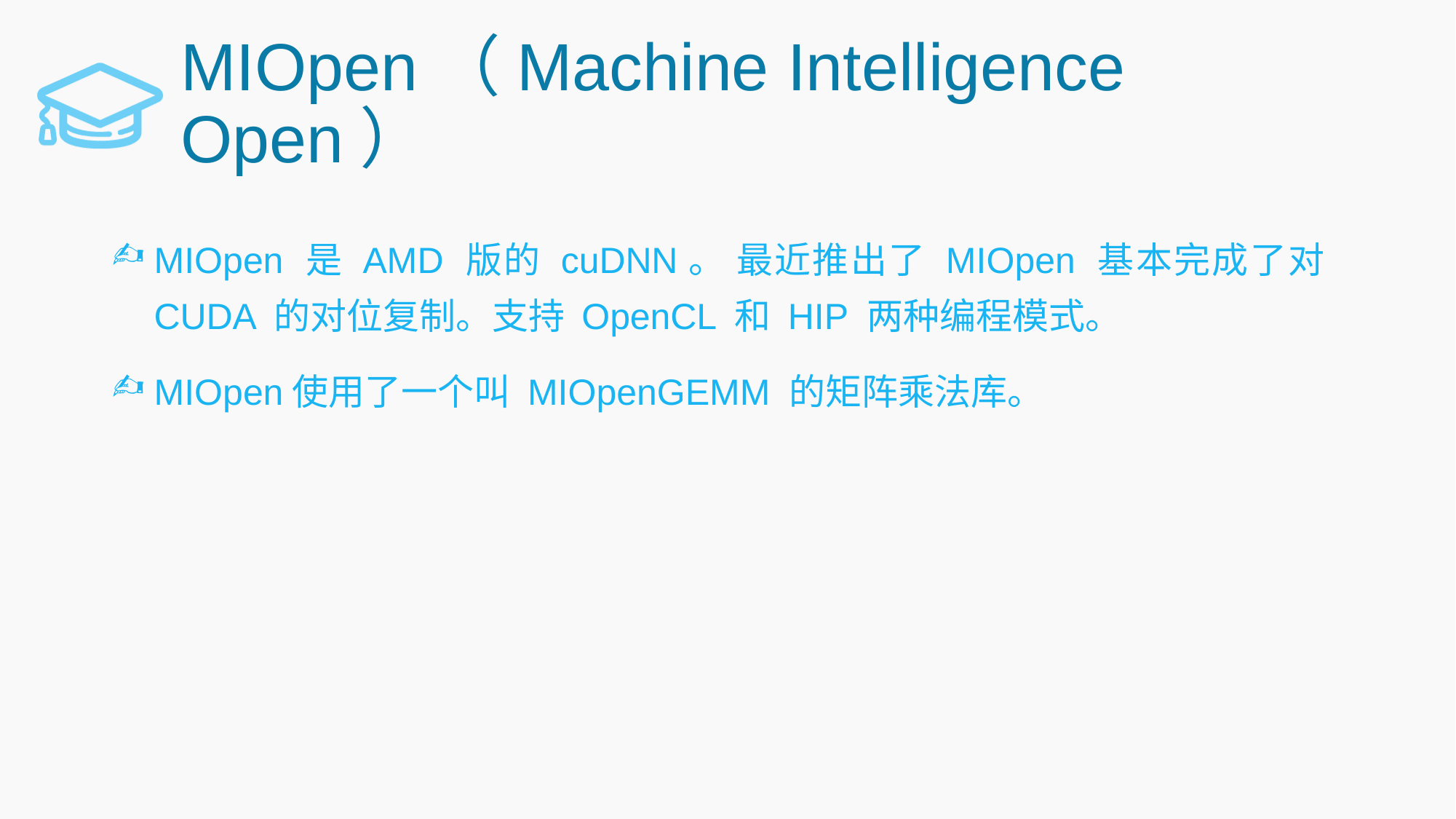

# MIOpen（Machine Intelligence Open）
MIOpen 是 AMD 版的 cuDNN。 最近推出了 MIOpen 基本完成了对 CUDA 的对位复制。支持 OpenCL 和 HIP 两种编程模式。
MIOpen使用了一个叫 MIOpenGEMM 的矩阵乘法库。